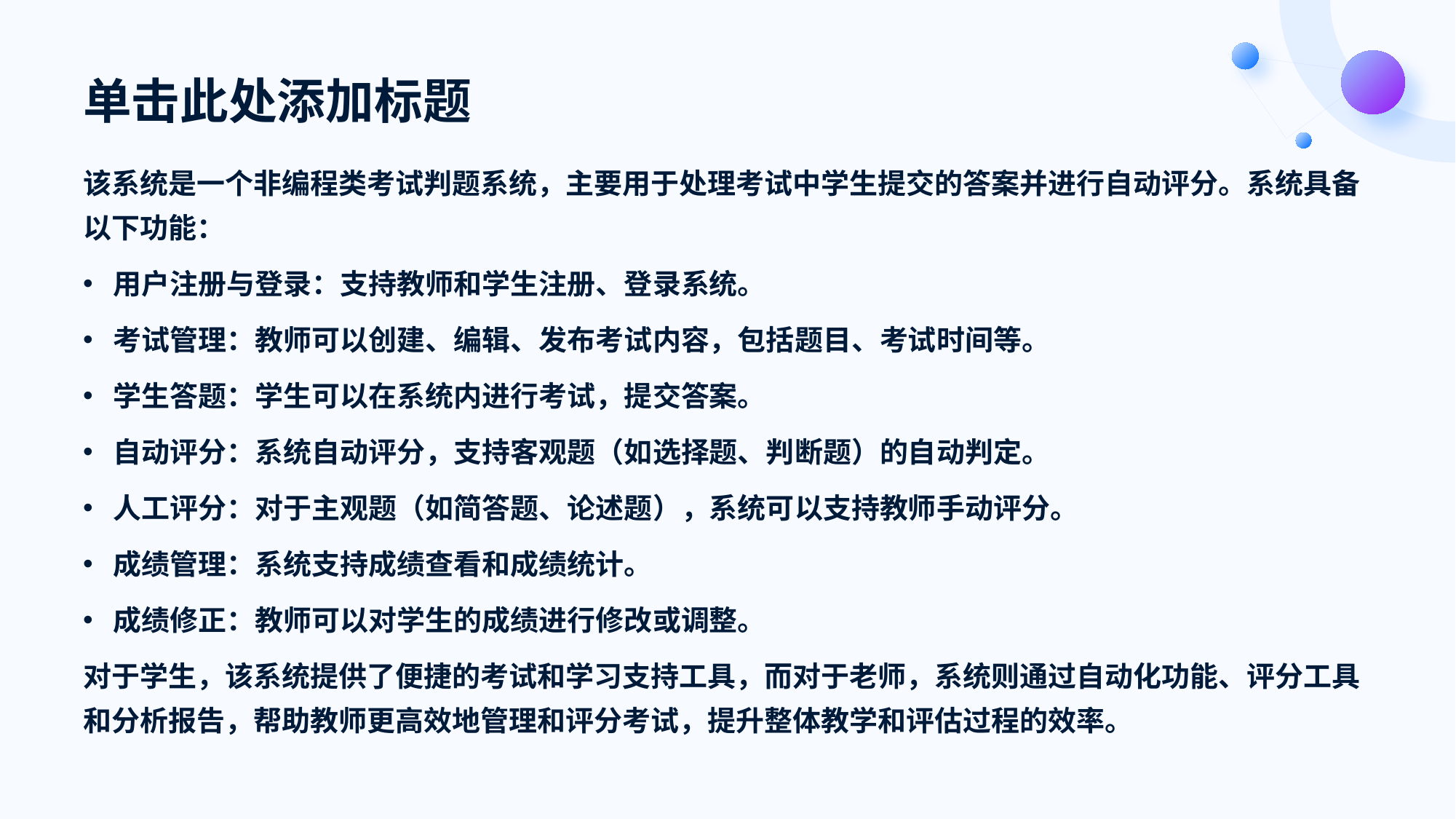

# 单击此处添加标题
该系统是一个非编程类考试判题系统，主要用于处理考试中学生提交的答案并进行自动评分。系统具备以下功能：
用户注册与登录：支持教师和学生注册、登录系统。
考试管理：教师可以创建、编辑、发布考试内容，包括题目、考试时间等。
学生答题：学生可以在系统内进行考试，提交答案。
自动评分：系统自动评分，支持客观题（如选择题、判断题）的自动判定。
人工评分：对于主观题（如简答题、论述题），系统可以支持教师手动评分。
成绩管理：系统支持成绩查看和成绩统计。
成绩修正：教师可以对学生的成绩进行修改或调整。
对于学生，该系统提供了便捷的考试和学习支持工具，而对于老师，系统则通过自动化功能、评分工具和分析报告，帮助教师更高效地管理和评分考试，提升整体教学和评估过程的效率。